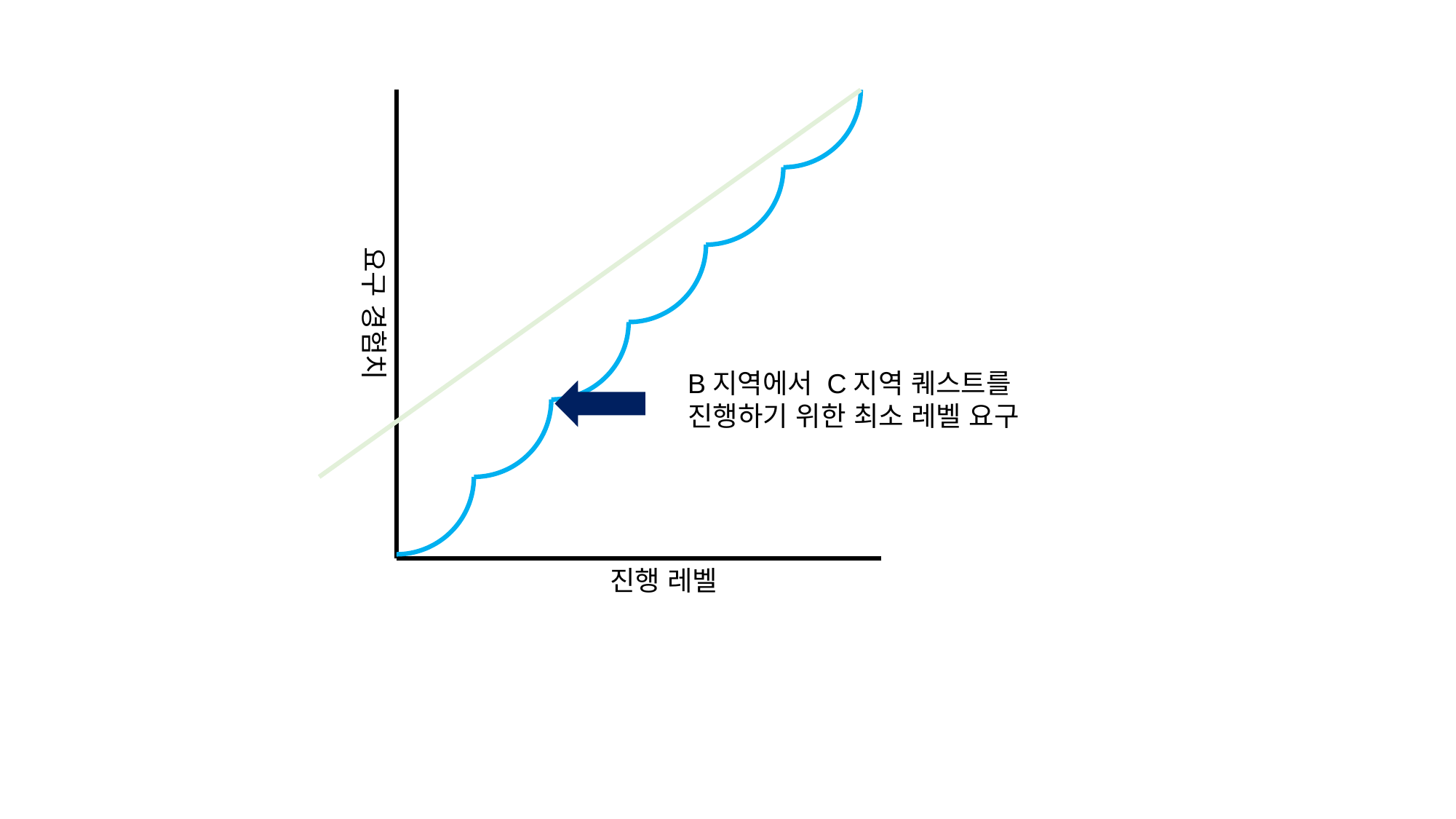

요구 경험치

B지역에서 C지역 퀘스트를
진행하기 위한 최소 레벨 요구

진행 레벨